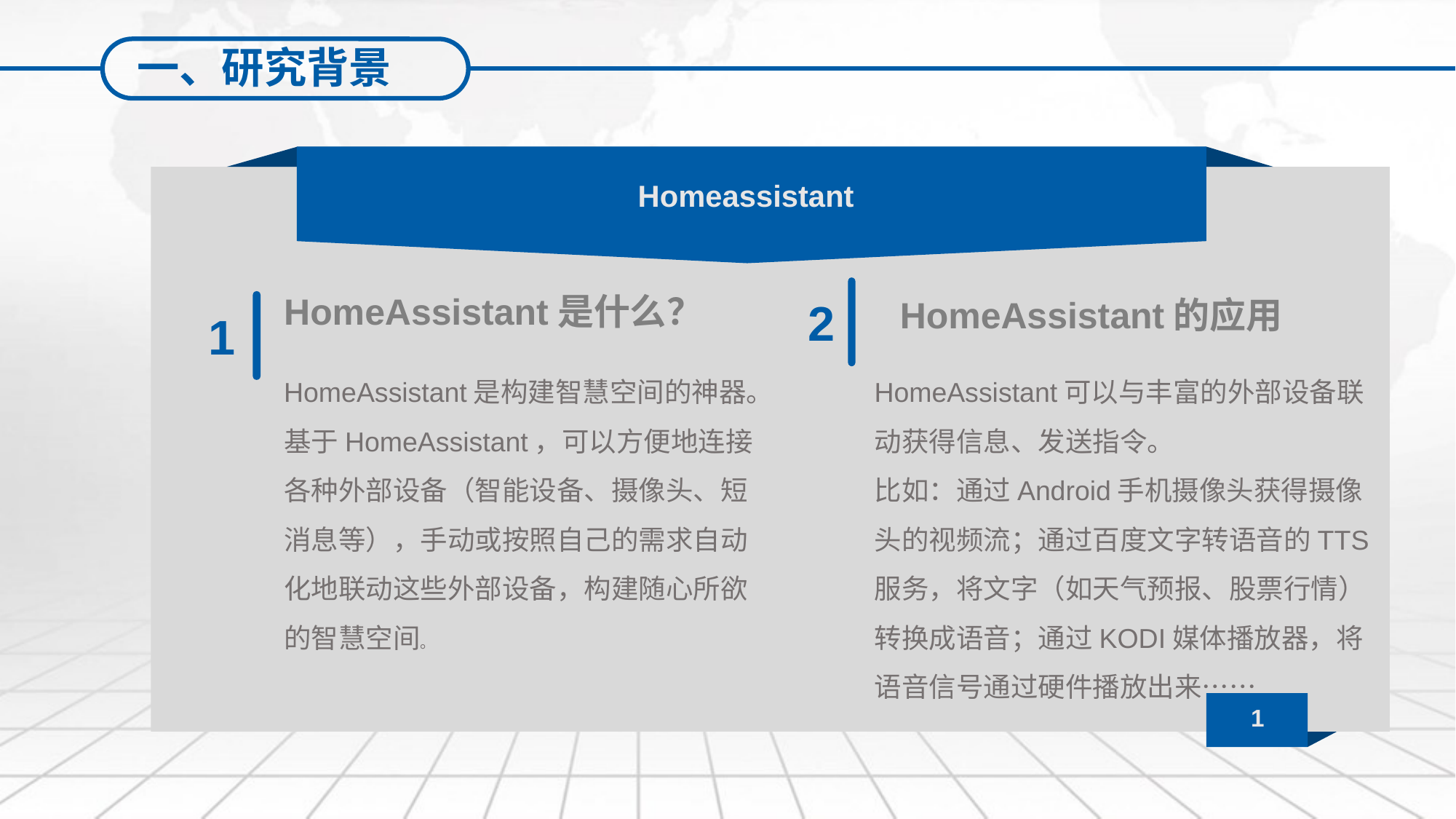

一、研究背景

Homeassistant

1

HomeAssistant的应用
HomeAssistant可以与丰富的外部设备联动获得信息、发送指令。
比如：通过Android手机摄像头获得摄像头的视频流；通过百度文字转语音的TTS服务，将文字（如天气预报、股票行情）转换成语音；通过KODI媒体播放器，将语音信号通过硬件播放出来……
2
HomeAssistant是什么？
1
HomeAssistant是构建智慧空间的神器。基于HomeAssistant，可以方便地连接各种外部设备（智能设备、摄像头、短消息等），手动或按照自己的需求自动化地联动这些外部设备，构建随心所欲的智慧空间。